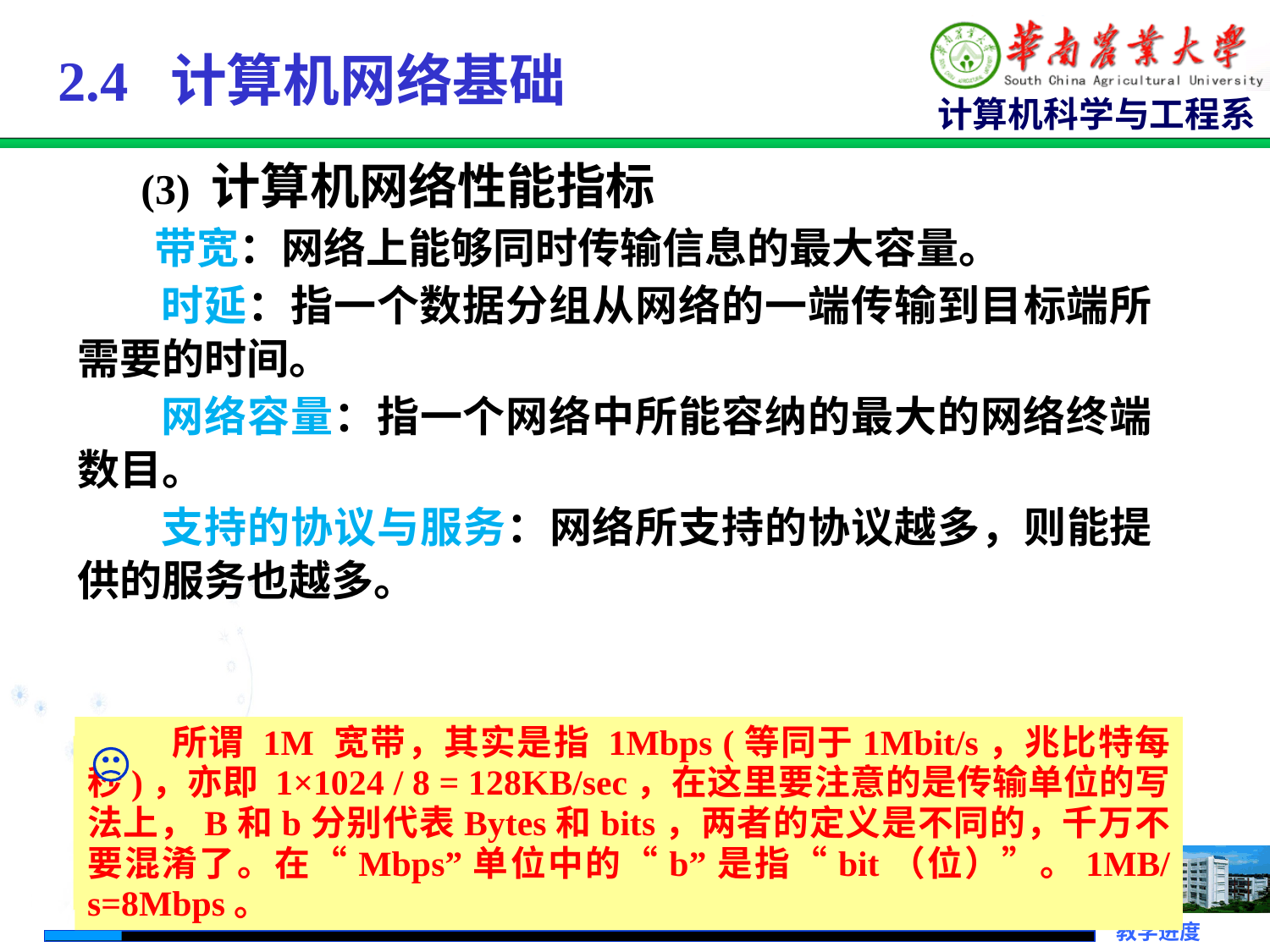

# 2.4  计算机网络基础
      (3) 计算机网络性能指标
       带宽：网络上能够同时传输信息的最大容量。
       时延：指一个数据分组从网络的一端传输到目标端所需要的时间。
       网络容量：指一个网络中所能容纳的最大的网络终端数目。
       支持的协议与服务：网络所支持的协议越多，则能提供的服务也越多。

        所谓 1M 宽带，其实是指 1Mbps (等同于1Mbit/s，兆比特每秒)，亦即 1×1024 / 8 = 128KB/sec，在这里要注意的是传输单位的写法上，B和b分别代表Bytes和bits，两者的定义是不同的，千万不要混淆了。在“Mbps”单位中的“b”是指“bit（位）”。1MB/s=8Mbps。